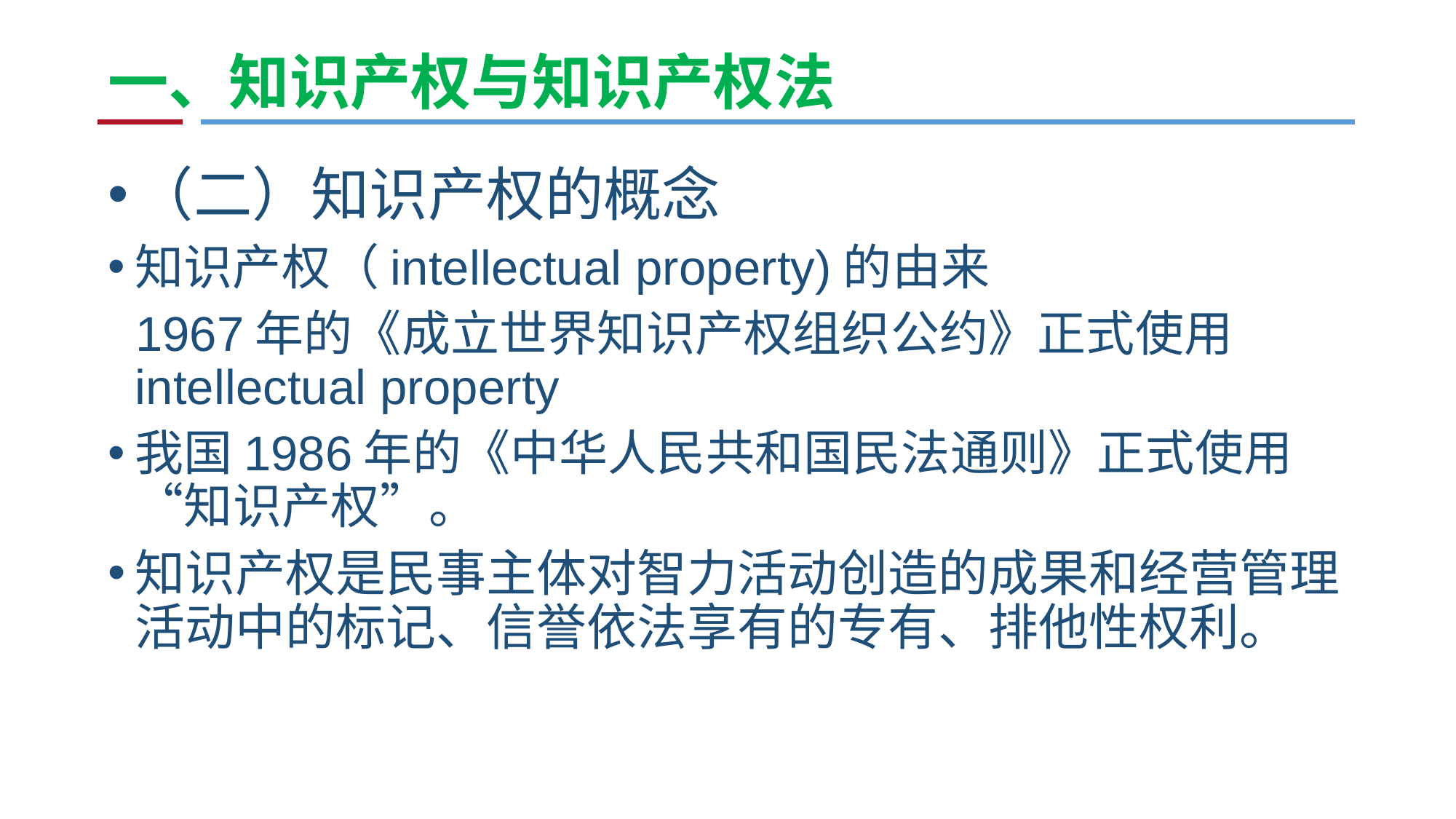

# 一、知识产权与知识产权法
（二）知识产权的概念
知识产权（intellectual property)的由来
  1967年的《成立世界知识产权组织公约》正式使用intellectual property
我国1986年的《中华人民共和国民法通则》正式使用“知识产权”。
知识产权是民事主体对智力活动创造的成果和经营管理活动中的标记、信誉依法享有的专有、排他性权利。